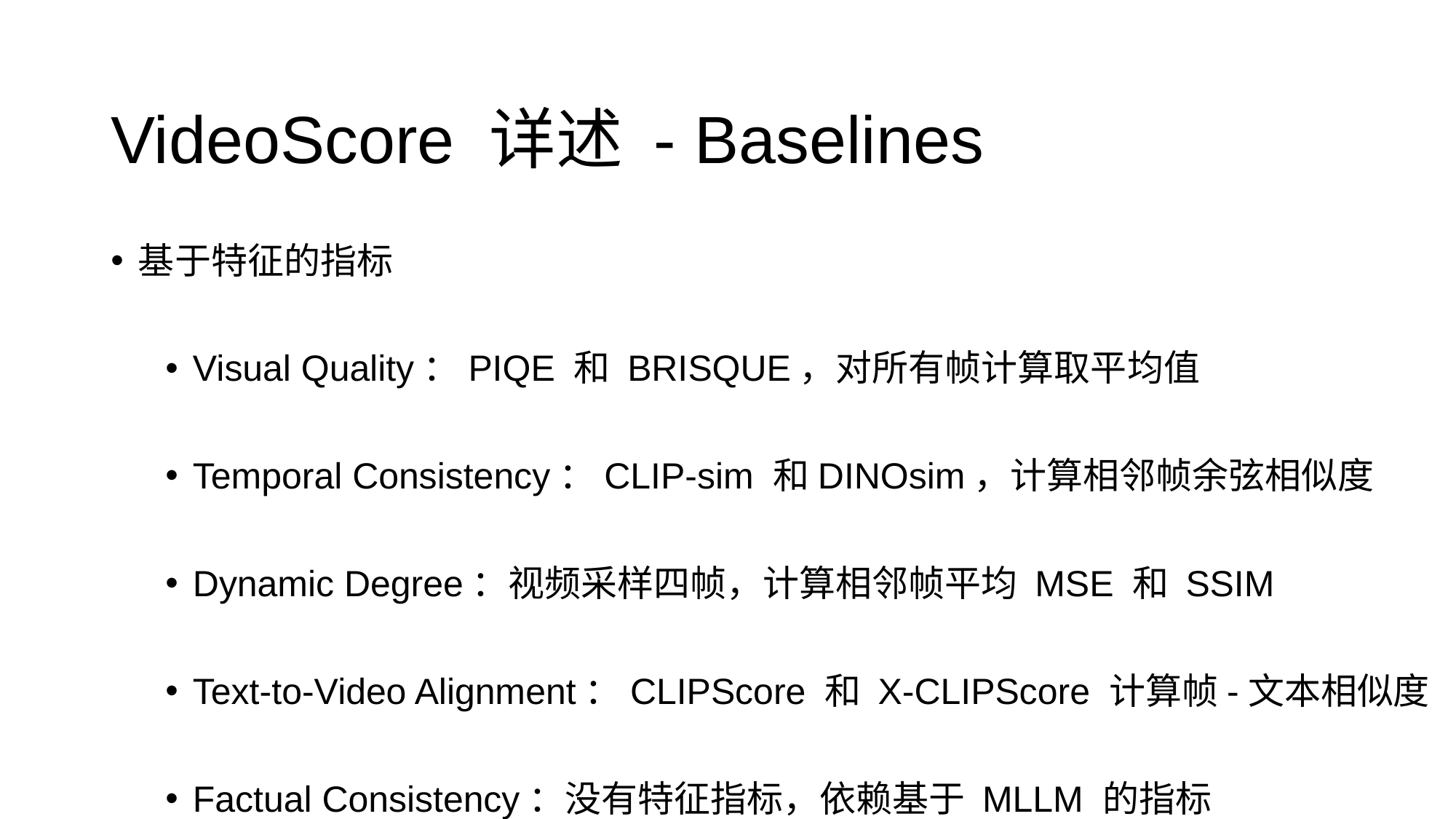

# VideoScore 详述 - Baselines
基于特征的指标

Visual Quality：PIQE 和 BRISQUE，对所有帧计算取平均值

Temporal Consistency：CLIP-sim 和DINOsim，计算相邻帧余弦相似度

Dynamic Degree：视频采样四帧，计算相邻帧平均 MSE 和 SSIM

Text-to-Video Alignment：CLIPScore 和 X-CLIPScore 计算帧-文本相似度

Factual Consistency：没有特征指标，依赖基于 MLLM 的指标